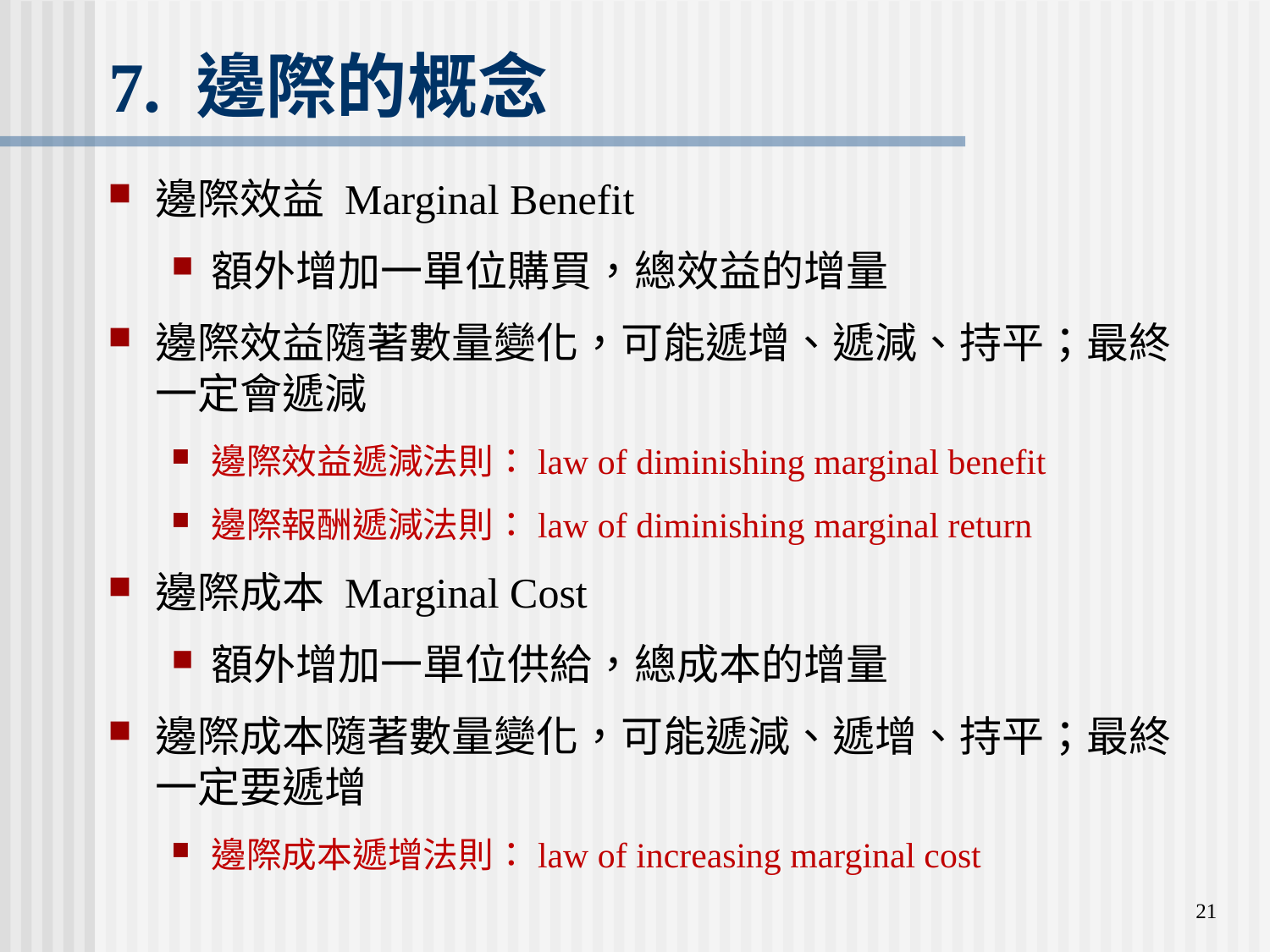

# 7. 邊際的概念
邊際效益 Marginal Benefit
額外增加一單位購買，總效益的增量
邊際效益隨著數量變化，可能遞增、遞減、持平；最終一定會遞減
邊際效益遞減法則：law of diminishing marginal benefit
邊際報酬遞減法則：law of diminishing marginal return
邊際成本 Marginal Cost
額外增加一單位供給，總成本的增量
邊際成本隨著數量變化，可能遞減、遞增、持平；最終一定要遞增
邊際成本遞增法則：law of increasing marginal cost

21